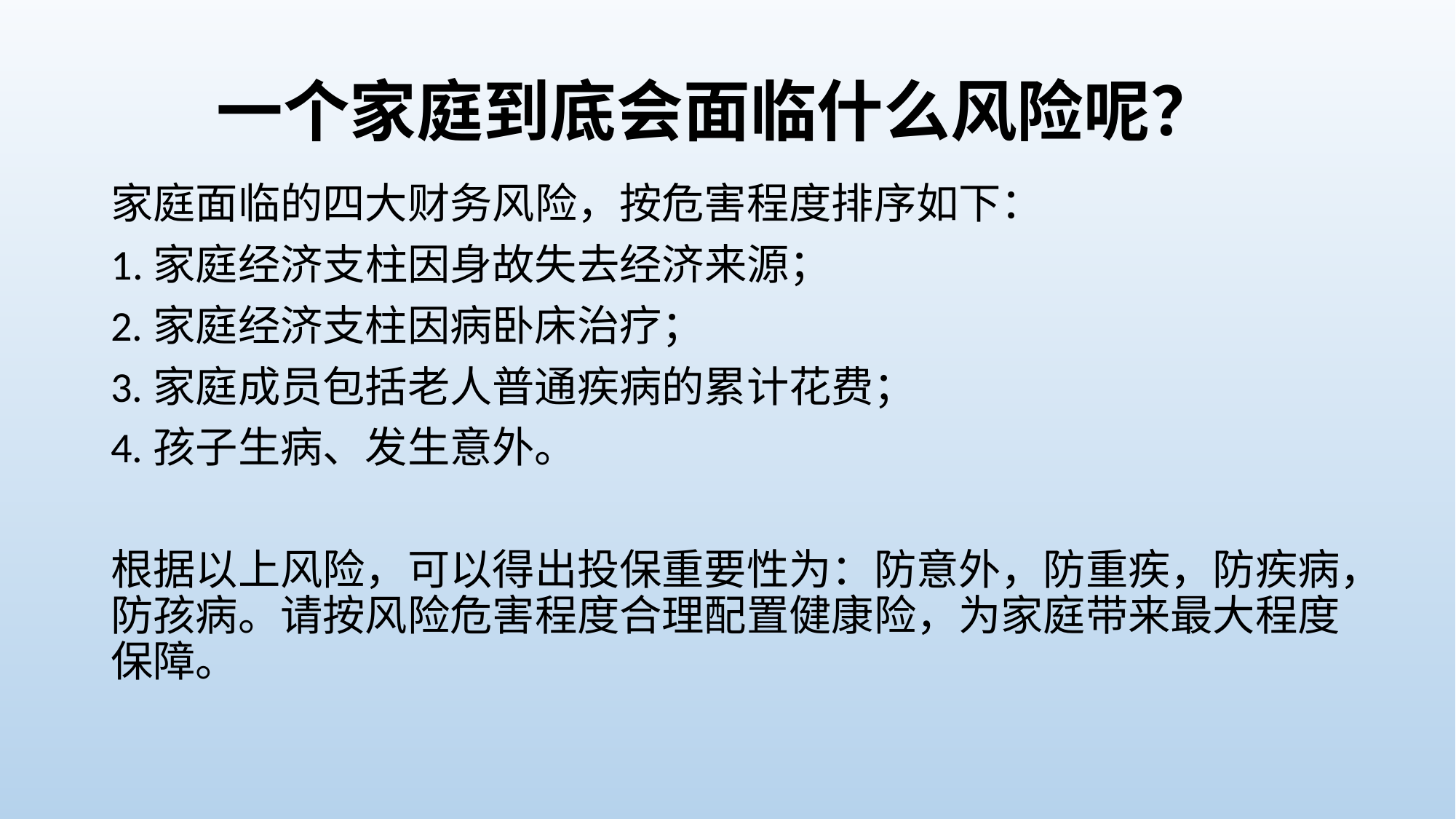

# 一个家庭到底会面临什么风险呢？
家庭面临的四大财务风险，按危害程度排序如下：
1.家庭经济支柱因身故失去经济来源；
2.家庭经济支柱因病卧床治疗；
3.家庭成员包括老人普通疾病的累计花费；
4.孩子生病、发生意外。

根据以上风险，可以得出投保重要性为：防意外，防重疾，防疾病，防孩病。请按风险危害程度合理配置健康险，为家庭带来最大程度保障。